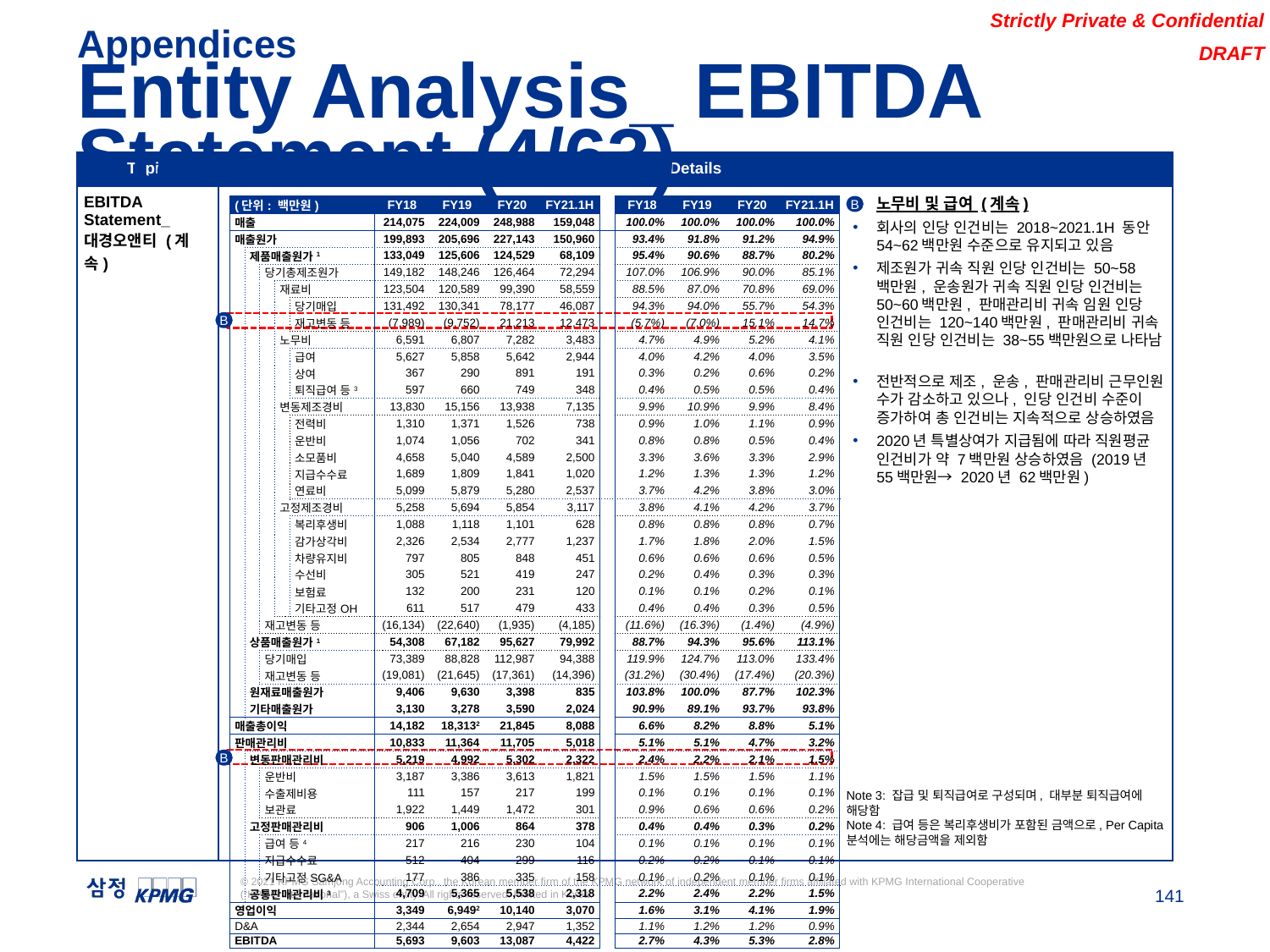

Appendices
Entity Analysis_ EBITDA Statement (4/63)
| Topic | Details |
| --- | --- |
| EBITDA Statement\_ 대경오앤티 (계속) |  |
노무비 및 급여 (계속)
회사의 인당 인건비는 2018~2021.1H 동안 54~62백만원 수준으로 유지되고 있음
제조원가 귀속 직원 인당 인건비는 50~58백만원, 운송원가 귀속 직원 인당 인건비는 50~60백만원, 판매관리비 귀속 임원 인당 인건비는 120~140백만원, 판매관리비 귀속 직원 인당 인건비는 38~55백만원으로 나타남
전반적으로 제조, 운송, 판매관리비 근무인원 수가 감소하고 있으나, 인당 인건비 수준이 증가하여 총 인건비는 지속적으로 상승하였음
2020년 특별상여가 지급됨에 따라 직원평균 인건비가 약 7백만원 상승하였음 (2019년 55백만원→ 2020년 62백만원)

| (단위: 백만원) |  |  |  |  | FY18 | FY19 | FY20 | FY21.1H |  | FY18 | FY19 | FY20 | FY21.1H |
| --- | --- | --- | --- | --- | --- | --- | --- | --- | --- | --- | --- | --- | --- |
| 매출 |  |  |  |  | 214,075 | 224,009 | 248,988 | 159,048 |  | 100.0% | 100.0% | 100.0% | 100.0% |
| 매출원가 |  |  |  |  | 199,893 | 205,696 | 227,143 | 150,960 |  | 93.4% | 91.8% | 91.2% | 94.9% |
|  | 제품매출원가1 |  |  |  | 133,049 | 125,606 | 124,529 | 68,109 |  | 95.4% | 90.6% | 88.7% | 80.2% |
|  |  | 당기총제조원가 |  |  | 149,182 | 148,246 | 126,464 | 72,294 |  | 107.0% | 106.9% | 90.0% | 85.1% |
|  |  |  | 재료비 |  | 123,504 | 120,589 | 99,390 | 58,559 |  | 88.5% | 87.0% | 70.8% | 69.0% |
|  |  |  |  | 당기매입 | 131,492 | 130,341 | 78,177 | 46,087 |  | 94.3% | 94.0% | 55.7% | 54.3% |
|  |  |  |  | 재고변동 등 | (7,989) | (9,752) | 21,213 | 12,473 |  | (5.7%) | (7.0%) | 15.1% | 14.7% |
|  |  |  | 노무비 |  | 6,591 | 6,807 | 7,282 | 3,483 |  | 4.7% | 4.9% | 5.2% | 4.1% |
|  |  |  |  | 급여 | 5,627 | 5,858 | 5,642 | 2,944 |  | 4.0% | 4.2% | 4.0% | 3.5% |
|  |  |  |  | 상여 | 367 | 290 | 891 | 191 |  | 0.3% | 0.2% | 0.6% | 0.2% |
|  |  |  |  | 퇴직급여 등3 | 597 | 660 | 749 | 348 |  | 0.4% | 0.5% | 0.5% | 0.4% |
|  |  |  | 변동제조경비 |  | 13,830 | 15,156 | 13,938 | 7,135 |  | 9.9% | 10.9% | 9.9% | 8.4% |
|  |  |  |  | 전력비 | 1,310 | 1,371 | 1,526 | 738 |  | 0.9% | 1.0% | 1.1% | 0.9% |
|  |  |  |  | 운반비 | 1,074 | 1,056 | 702 | 341 |  | 0.8% | 0.8% | 0.5% | 0.4% |
|  |  |  |  | 소모품비 | 4,658 | 5,040 | 4,589 | 2,500 |  | 3.3% | 3.6% | 3.3% | 2.9% |
|  |  |  |  | 지급수수료 | 1,689 | 1,809 | 1,841 | 1,020 |  | 1.2% | 1.3% | 1.3% | 1.2% |
|  |  |  |  | 연료비 | 5,099 | 5,879 | 5,280 | 2,537 |  | 3.7% | 4.2% | 3.8% | 3.0% |
|  |  |  | 고정제조경비 |  | 5,258 | 5,694 | 5,854 | 3,117 |  | 3.8% | 4.1% | 4.2% | 3.7% |
|  |  |  |  | 복리후생비 | 1,088 | 1,118 | 1,101 | 628 |  | 0.8% | 0.8% | 0.8% | 0.7% |
|  |  |  |  | 감가상각비 | 2,326 | 2,534 | 2,777 | 1,237 |  | 1.7% | 1.8% | 2.0% | 1.5% |
|  |  |  |  | 차량유지비 | 797 | 805 | 848 | 451 |  | 0.6% | 0.6% | 0.6% | 0.5% |
|  |  |  |  | 수선비 | 305 | 521 | 419 | 247 |  | 0.2% | 0.4% | 0.3% | 0.3% |
|  |  |  |  | 보험료 | 132 | 200 | 231 | 120 |  | 0.1% | 0.1% | 0.2% | 0.1% |
|  |  |  |  | 기타고정OH | 611 | 517 | 479 | 433 |  | 0.4% | 0.4% | 0.3% | 0.5% |
|  |  | 재고변동 등 |  |  | (16,134) | (22,640) | (1,935) | (4,185) |  | (11.6%) | (16.3%) | (1.4%) | (4.9%) |
|  | 상품매출원가1 |  |  |  | 54,308 | 67,182 | 95,627 | 79,992 |  | 88.7% | 94.3% | 95.6% | 113.1% |
|  |  | 당기매입 |  |  | 73,389 | 88,828 | 112,987 | 94,388 |  | 119.9% | 124.7% | 113.0% | 133.4% |
|  |  | 재고변동 등 |  |  | (19,081) | (21,645) | (17,361) | (14,396) |  | (31.2%) | (30.4%) | (17.4%) | (20.3%) |
|  | 원재료매출원가 |  |  |  | 9,406 | 9,630 | 3,398 | 835 |  | 103.8% | 100.0% | 87.7% | 102.3% |
|  | 기타매출원가 |  |  |  | 3,130 | 3,278 | 3,590 | 2,024 |  | 90.9% | 89.1% | 93.7% | 93.8% |
| 매출총이익 |  |  |  |  | 14,182 | 18,3132 | 21,845 | 8,088 |  | 6.6% | 8.2% | 8.8% | 5.1% |
| 판매관리비 |  |  |  |  | 10,833 | 11,364 | 11,705 | 5,018 |  | 5.1% | 5.1% | 4.7% | 3.2% |
|  | 변동판매관리비 |  |  |  | 5,219 | 4,992 | 5,302 | 2,322 |  | 2.4% | 2.2% | 2.1% | 1.5% |
|  |  | 운반비 |  |  | 3,187 | 3,386 | 3,613 | 1,821 |  | 1.5% | 1.5% | 1.5% | 1.1% |
|  |  | 수출제비용 |  |  | 111 | 157 | 217 | 199 |  | 0.1% | 0.1% | 0.1% | 0.1% |
|  |  | 보관료 |  |  | 1,922 | 1,449 | 1,472 | 301 |  | 0.9% | 0.6% | 0.6% | 0.2% |
|  | 고정판매관리비 |  |  |  | 906 | 1,006 | 864 | 378 |  | 0.4% | 0.4% | 0.3% | 0.2% |
|  |  | 급여 등4 |  |  | 217 | 216 | 230 | 104 |  | 0.1% | 0.1% | 0.1% | 0.1% |
|  |  | 지급수수료 |  |  | 512 | 404 | 299 | 116 |  | 0.2% | 0.2% | 0.1% | 0.1% |
|  |  | 기타고정SG&A |  |  | 177 | 386 | 335 | 158 |  | 0.1% | 0.2% | 0.1% | 0.1% |
|  | 공통판매관리비3 |  |  |  | 4,709 | 5,365 | 5,538 | 2,318 |  | 2.2% | 2.4% | 2.2% | 1.5% |
| 영업이익 |  |  |  |  | 3,349 | 6,9492 | 10,140 | 3,070 |  | 1.6% | 3.1% | 4.1% | 1.9% |
| D&A |  |  |  |  | 2,344 | 2,654 | 2,947 | 1,352 |  | 1.1% | 1.2% | 1.2% | 0.9% |
| EBITDA |  |  |  |  | 5,693 | 9,603 | 13,087 | 4,422 |  | 2.7% | 4.3% | 5.3% | 2.8% |
B
B

B

Note 3: 잡급 및 퇴직급여로 구성되며, 대부분 퇴직급여에 해당함
Note 4: 급여 등은 복리후생비가 포함된 금액으로, Per Capita 분석에는 해당금액을 제외함